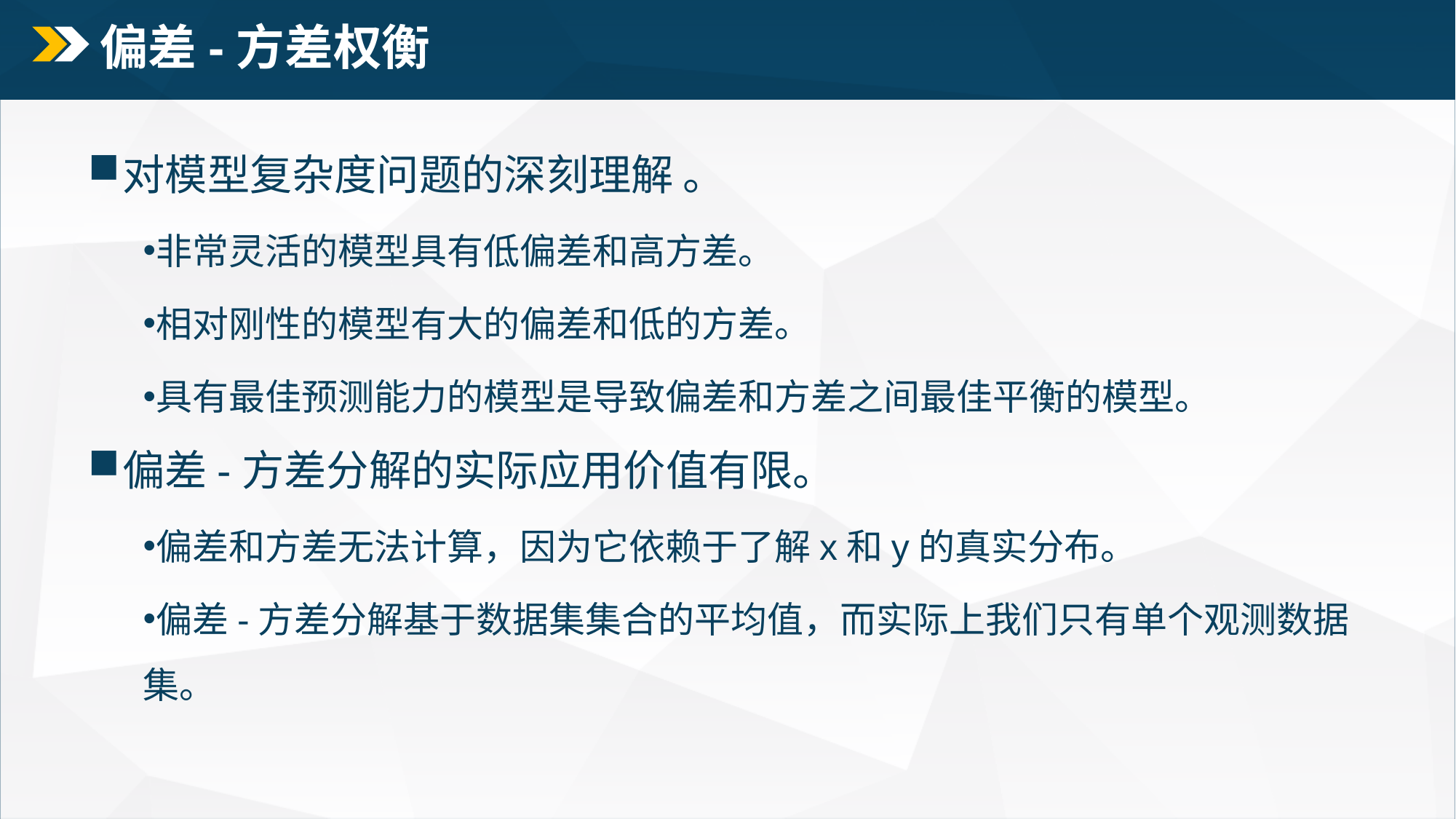

# 偏差-方差权衡
对模型复杂度问题的深刻理解 。
非常灵活的模型具有低偏差和高方差。
相对刚性的模型有大的偏差和低的方差。
具有最佳预测能力的模型是导致偏差和方差之间最佳平衡的模型。
偏差-方差分解的实际应用价值有限。
偏差和方差无法计算，因为它依赖于了解x和y的真实分布。
偏差-方差分解基于数据集集合的平均值，而实际上我们只有单个观测数据集。